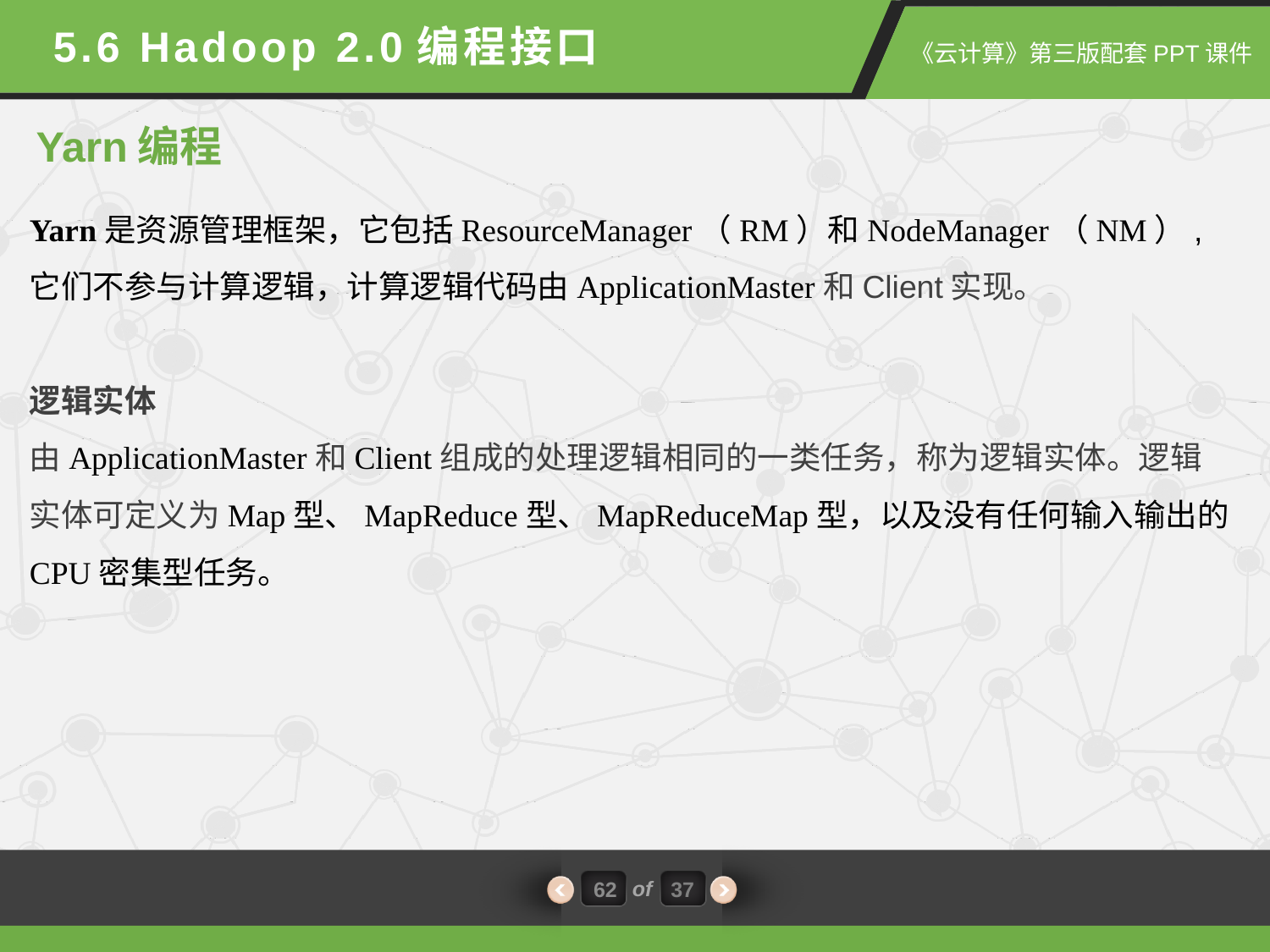

5.6 Hadoop 2.0编程接口
Yarn编程
Yarn是资源管理框架，它包括ResourceManager（RM）和NodeManager（NM）,它们不参与计算逻辑，计算逻辑代码由ApplicationMaster和Client实现。

逻辑实体
由ApplicationMaster和Client组成的处理逻辑相同的一类任务，称为逻辑实体。逻辑实体可定义为Map型、MapReduce型、MapReduceMap型，以及没有任何输入输出的CPU密集型任务。
62